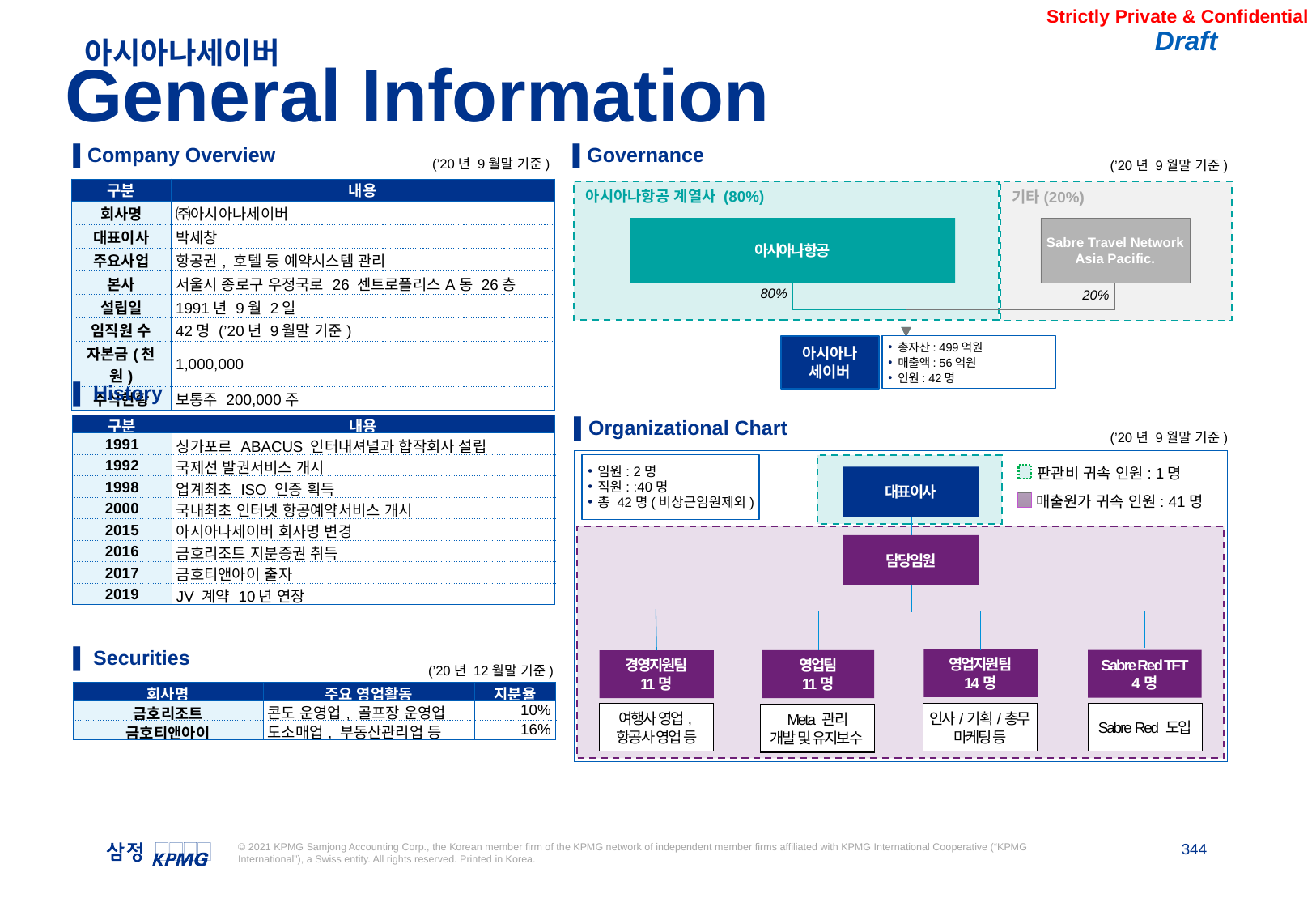

아시아나세이버
General Information
▌Company Overview
▌Governance
(’20년 9월말 기준)
(’20년 9월말 기준)
| 구분 | 내용 |
| --- | --- |
| 회사명 | ㈜아시아나세이버 |
| 대표이사 | 박세창 |
| 주요사업 | 항공권, 호텔 등 예약시스템 관리 |
| 본사 | 서울시 종로구 우정국로 26 센트로폴리스A동 26층 |
| 설립일 | 1991년 9월 2일 |
| 임직원 수 | 42명 (’20년 9월말 기준) |
| 자본금(천원) | 1,000,000 |
| 주식현황 | 보통주 200,000주 |
아시아나항공 계열사 (80%)
아시아나항공
20%
기타(20%)
Sabre Travel Network Asia Pacific.
80%

아시아나
세이버

총자산: 499억원
매출액: 56억원
인원: 42명

▌ History

▌Organizational Chart
| 구분 | 내용 |
| --- | --- |
| 1991 | 싱가포르 ABACUS 인터내셔널과 합작회사 설립 |
| 1992 | 국제선 발권서비스 개시 |
| 1998 | 업계최초 ISO 인증 획득 |
| 2000 | 국내최초 인터넷 항공예약서비스 개시 |
| 2015 | 아시아나세이버 회사명 변경 |
| 2016 | 금호리조트 지분증권 취득 |
| 2017 | 금호티앤아이 출자 |
| 2019 | JV 계약 10년 연장 |
(’20년 9월말 기준)

임원: 2명
직원: :40명
총 42명(비상근임원제외)

판관비 귀속 인원: 1명

대표이사

매출원가 귀속 인원: 41명

담당임원
▌ Securities
영업지원팀
14명
Sabre Red TFT
4명
영업팀
11명
경영지원팀
11명
(’20년 12월말 기준)
| 회사명 | 주요 영업활동 | 지분율 |
| --- | --- | --- |
| 금호리조트 | 콘도 운영업, 골프장 운영업 | 10% |
| 금호티앤아이 | 도소매업, 부동산관리업 등 | 16% |
여행사 영업,
항공사 영업 등
인사/기획/총무
마케팅 등
Sabre Red 도입
Meta 관리
개발 및 유지보수